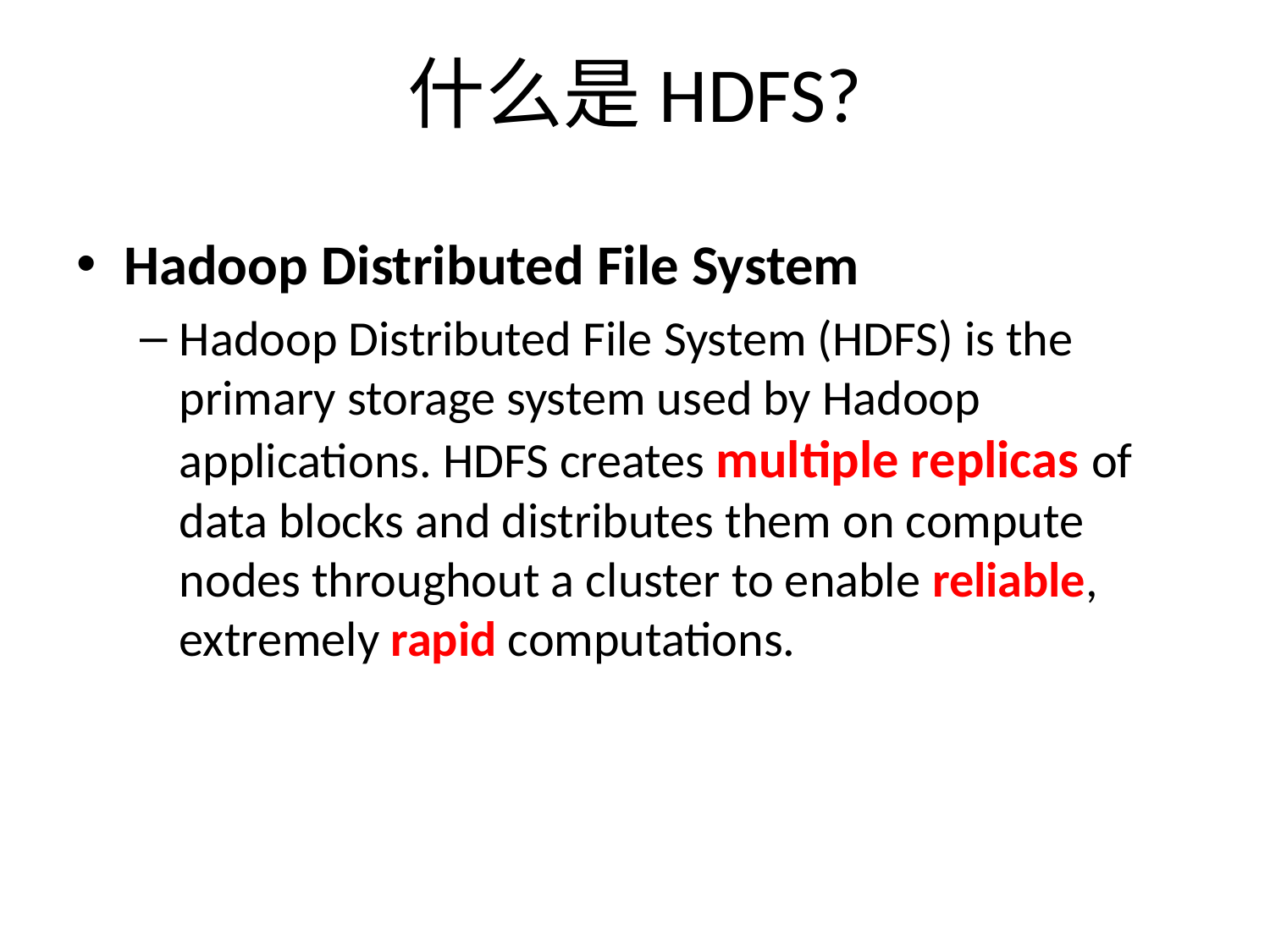

# 什么是HDFS?
Hadoop Distributed File System
Hadoop Distributed File System (HDFS) is the primary storage system used by Hadoop applications. HDFS creates multiple replicas of data blocks and distributes them on compute nodes throughout a cluster to enable reliable, extremely rapid computations.